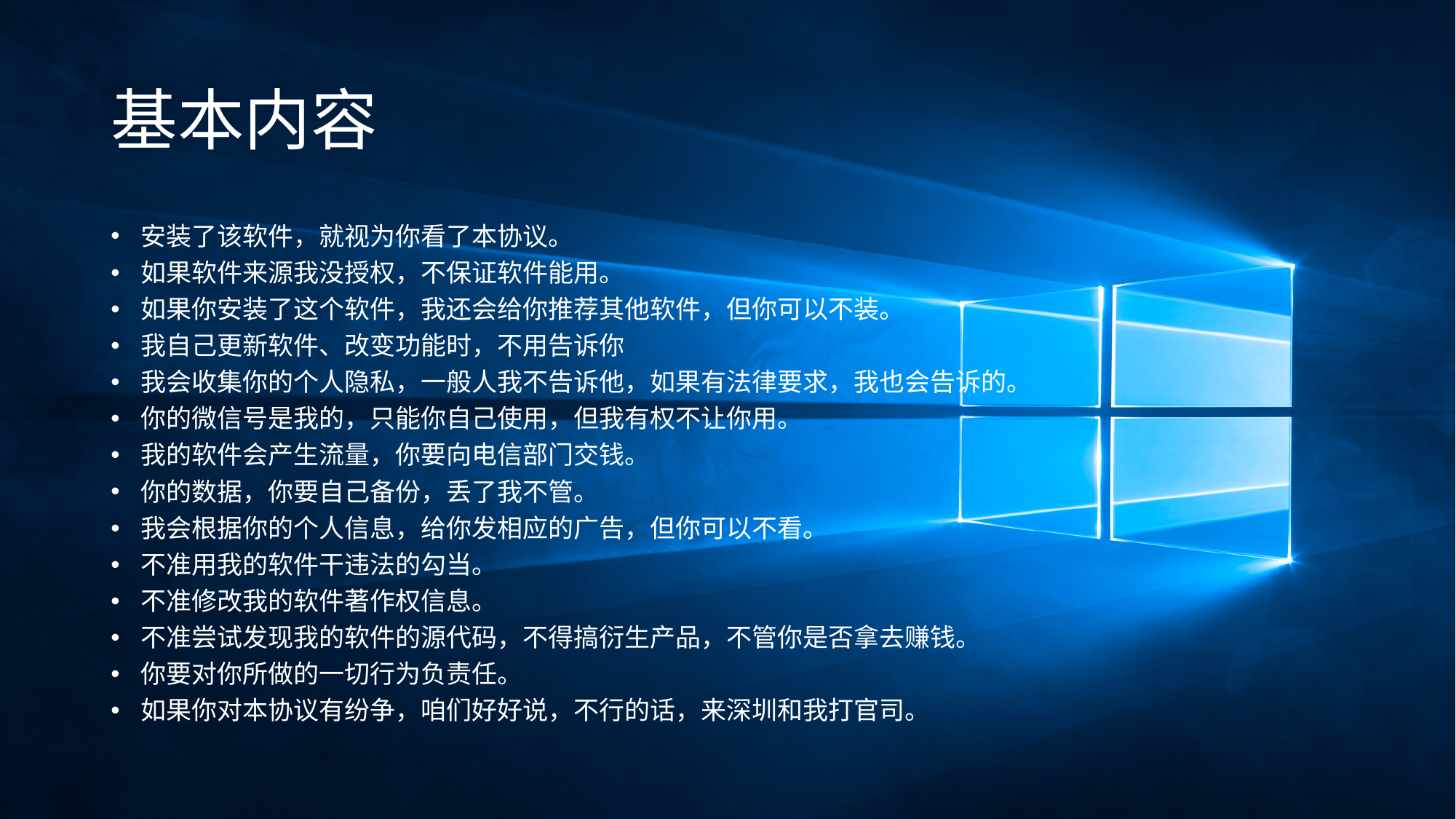

# 基本内容
安装了该软件，就视为你看了本协议。
如果软件来源我没授权，不保证软件能用。
如果你安装了这个软件，我还会给你推荐其他软件，但你可以不装。
我自己更新软件、改变功能时，不用告诉你
我会收集你的个人隐私，一般人我不告诉他，如果有法律要求，我也会告诉的。
你的微信号是我的，只能你自己使用，但我有权不让你用。
我的软件会产生流量，你要向电信部门交钱。
你的数据，你要自己备份，丢了我不管。
我会根据你的个人信息，给你发相应的广告，但你可以不看。
不准用我的软件干违法的勾当。
不准修改我的软件著作权信息。
不准尝试发现我的软件的源代码，不得搞衍生产品，不管你是否拿去赚钱。
你要对你所做的一切行为负责任。
如果你对本协议有纷争，咱们好好说，不行的话，来深圳和我打官司。